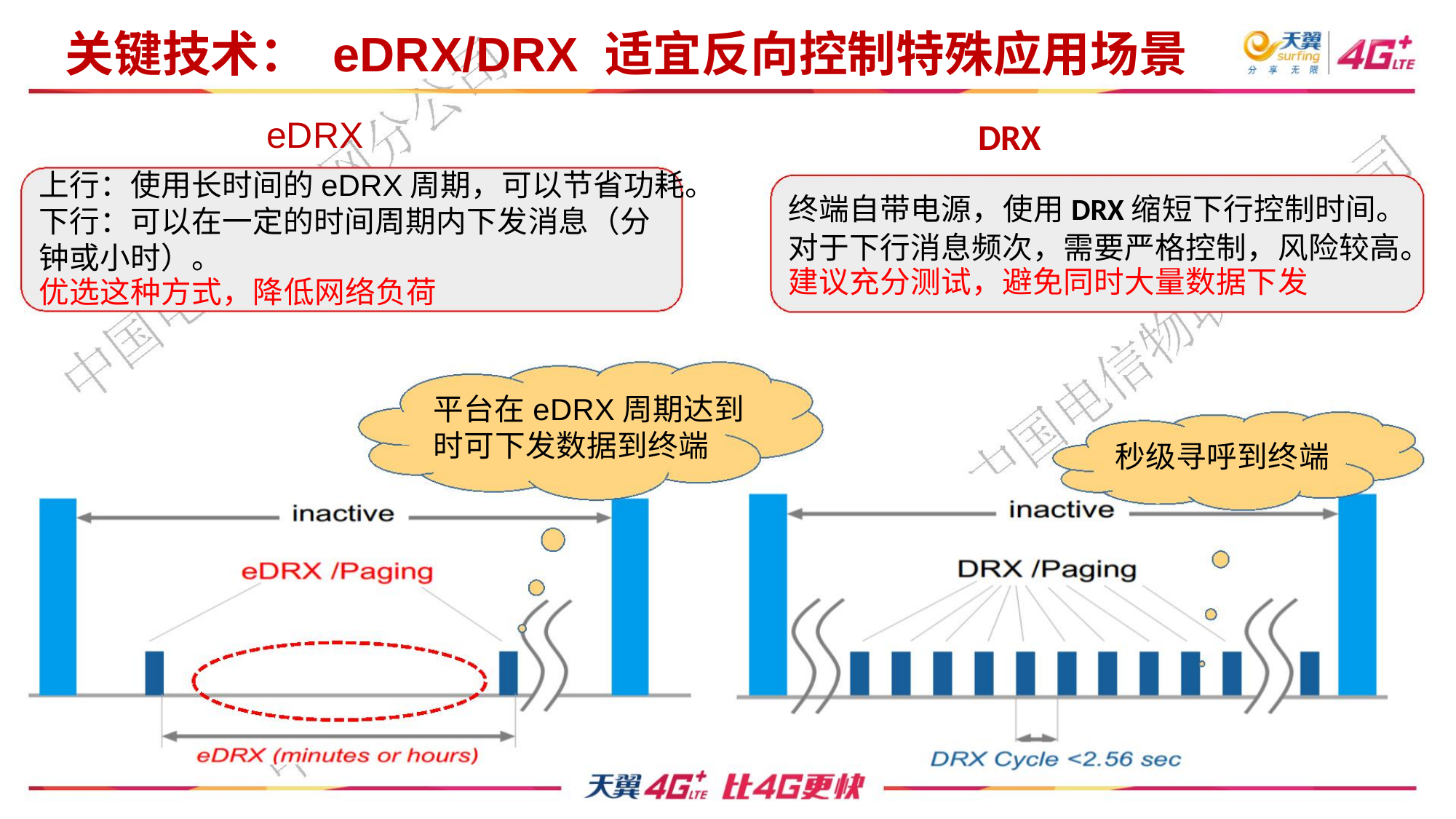

关键技术： eDRX/DRX 适宜反向控制特殊应用场景
DRX
eDRX
上行：使用长时间的eDRX周期，可以节省功耗。
下行：可以在一定的时间周期内下发消息（分
钟或小时）。
终端自带电源，使用DRX缩短下行控制时间。
对于下行消息频次，需要严格控制，风险较高。
建议充分测试，避免同时大量数据下发
优选这种方式，降低网络负荷
平台在eDRX周期达到
时可下发数据到终端
秒级寻呼到终端